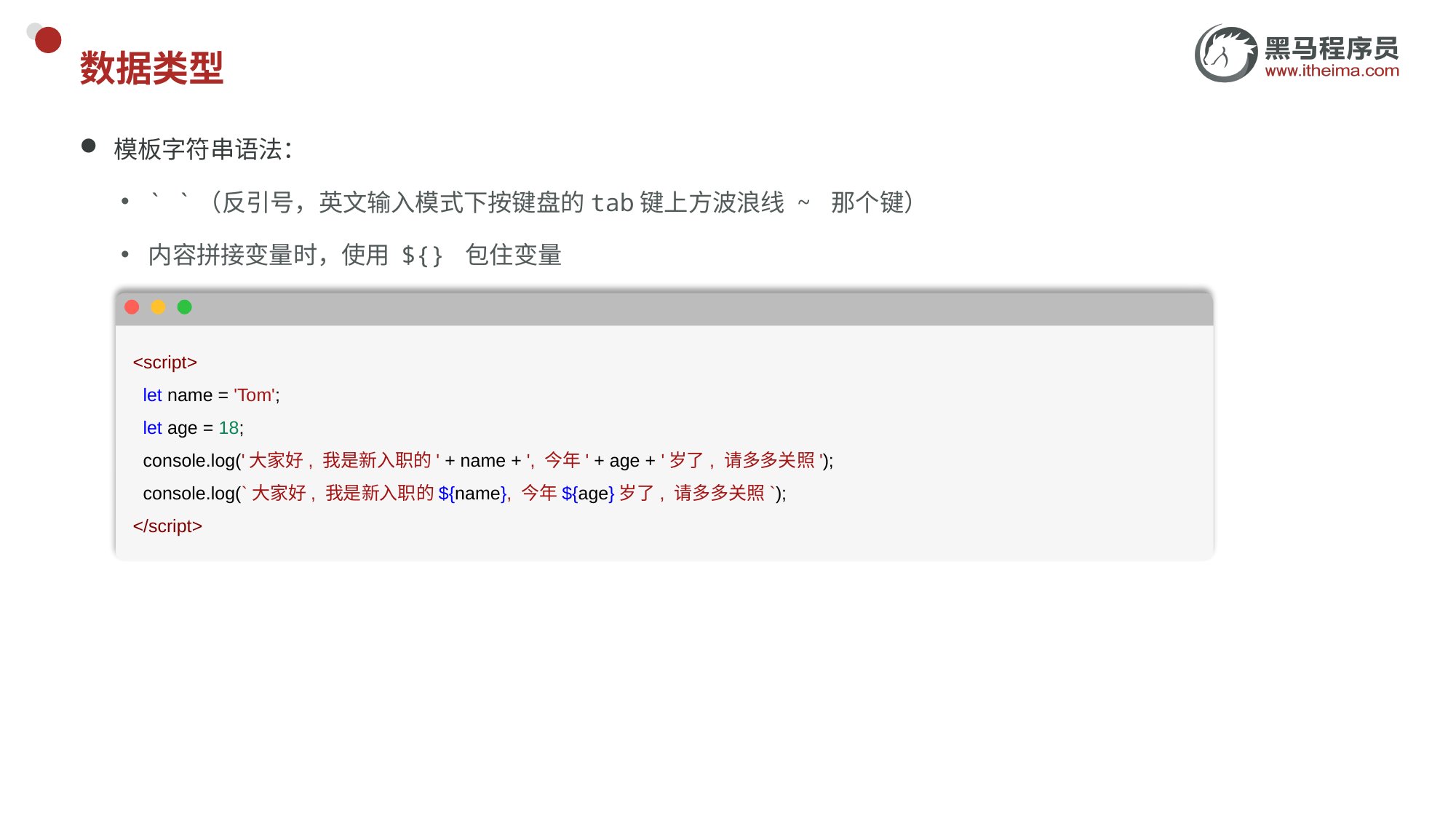

# 数据类型
模板字符串语法：
` `（反引号，英文输入模式下按键盘的tab键上方波浪线 ~ 那个键）
内容拼接变量时，使用 ${} 包住变量
  <script>
    let name = 'Tom';
    let age = 18;
    console.log('大家好, 我是新入职的' + name + ', 今年' + age + '岁了, 请多多关照');
    console.log(`大家好, 我是新入职的${name}, 今年${age}岁了, 请多多关照`);
  </script>